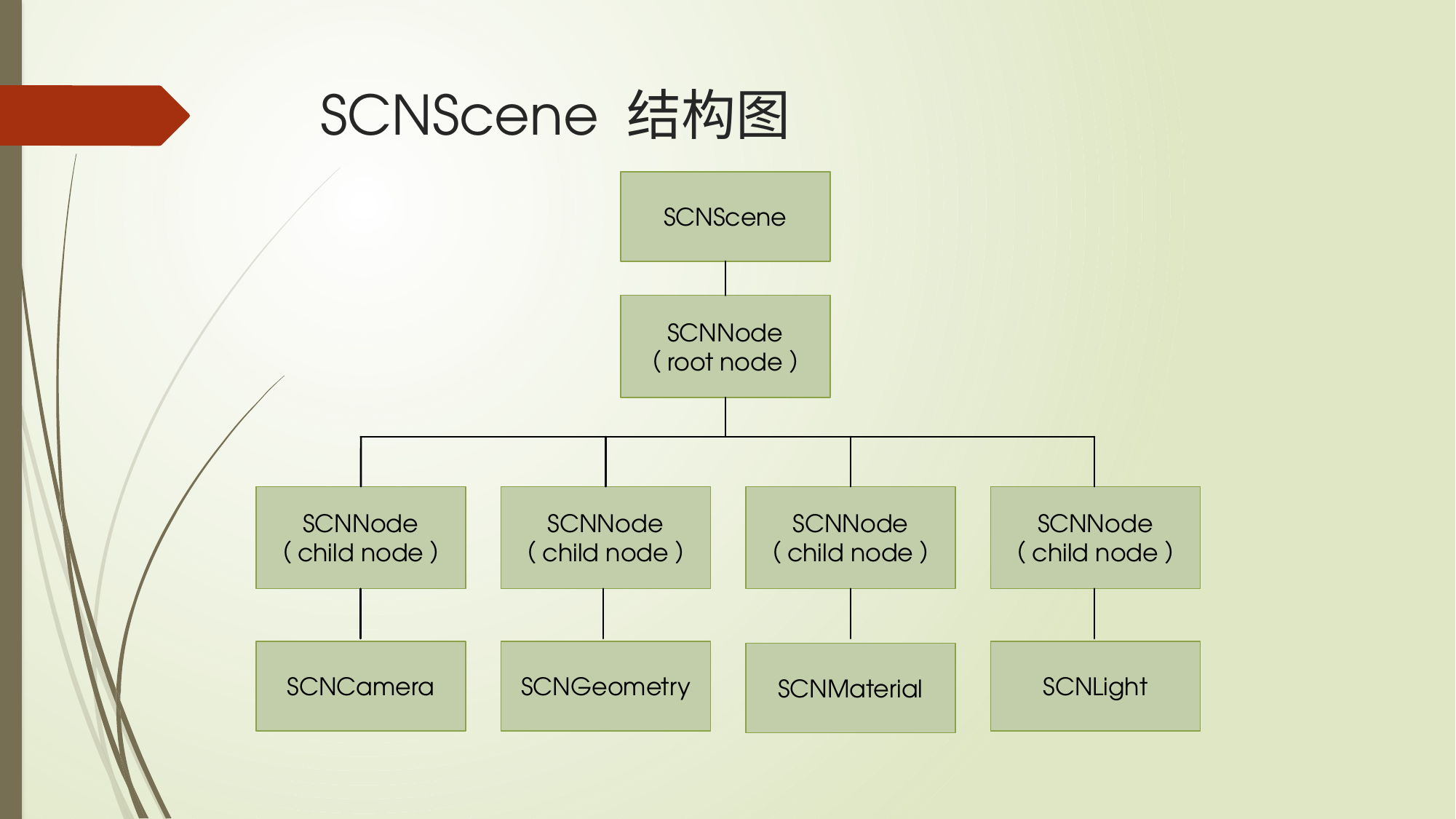

# SCNScene 结构图
SCNScene
SCNNode
（root node）
SCNNode
（child node）
SCNNode
（child node）
SCNNode
（child node）
SCNNode
（child node）
SCNCamera
SCNGeometry
SCNLight
SCNMaterial